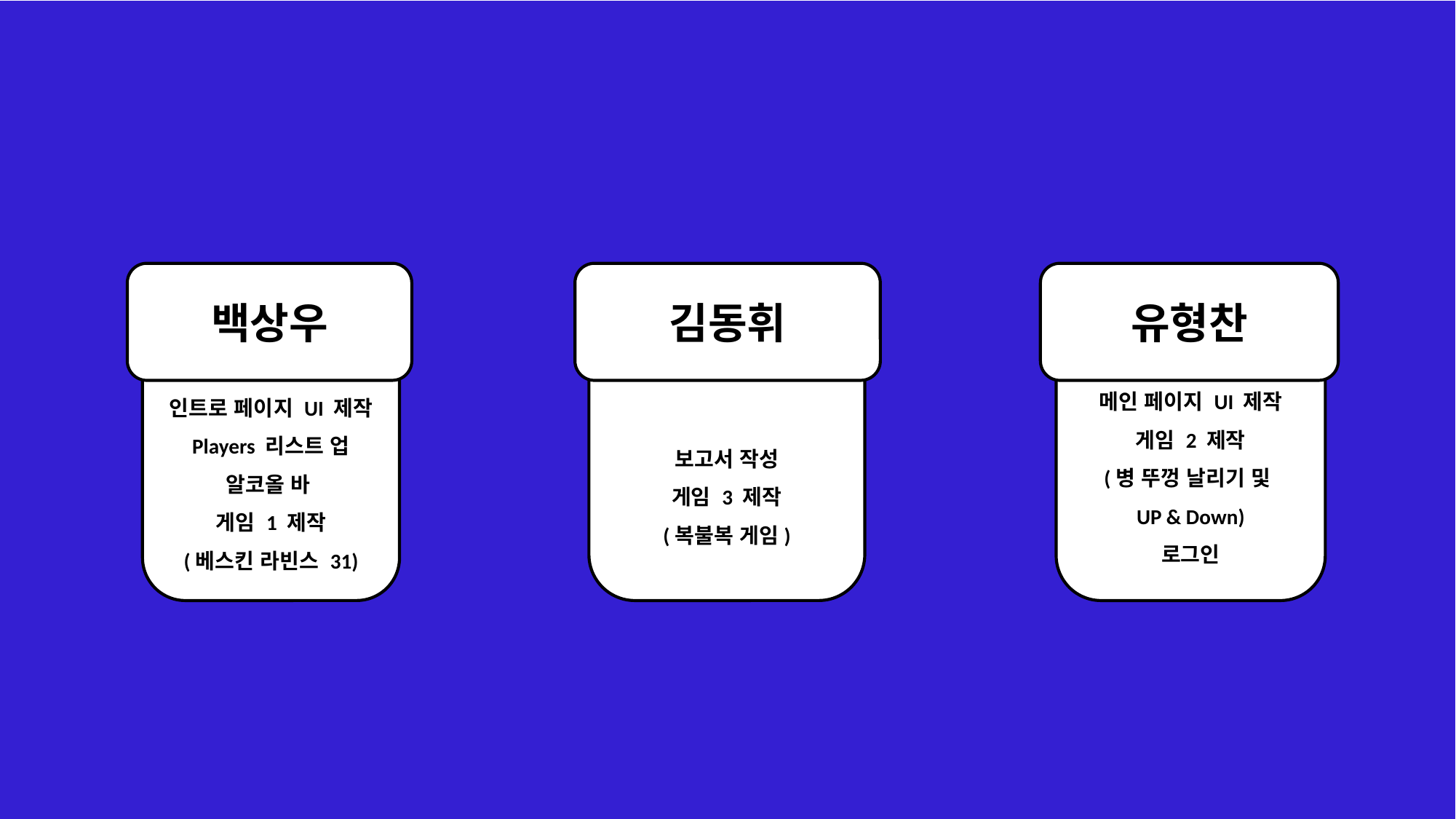

백상우
김동휘
유형찬

인트로 페이지 UI 제작
Players 리스트 업
알코올 바
게임 1 제작
(베스킨 라빈스 31)

보고서 작성
게임 3 제작
(복불복 게임)

메인 페이지 UI 제작
게임 2 제작
(병 뚜껑 날리기 및
UP & Down)
로그인